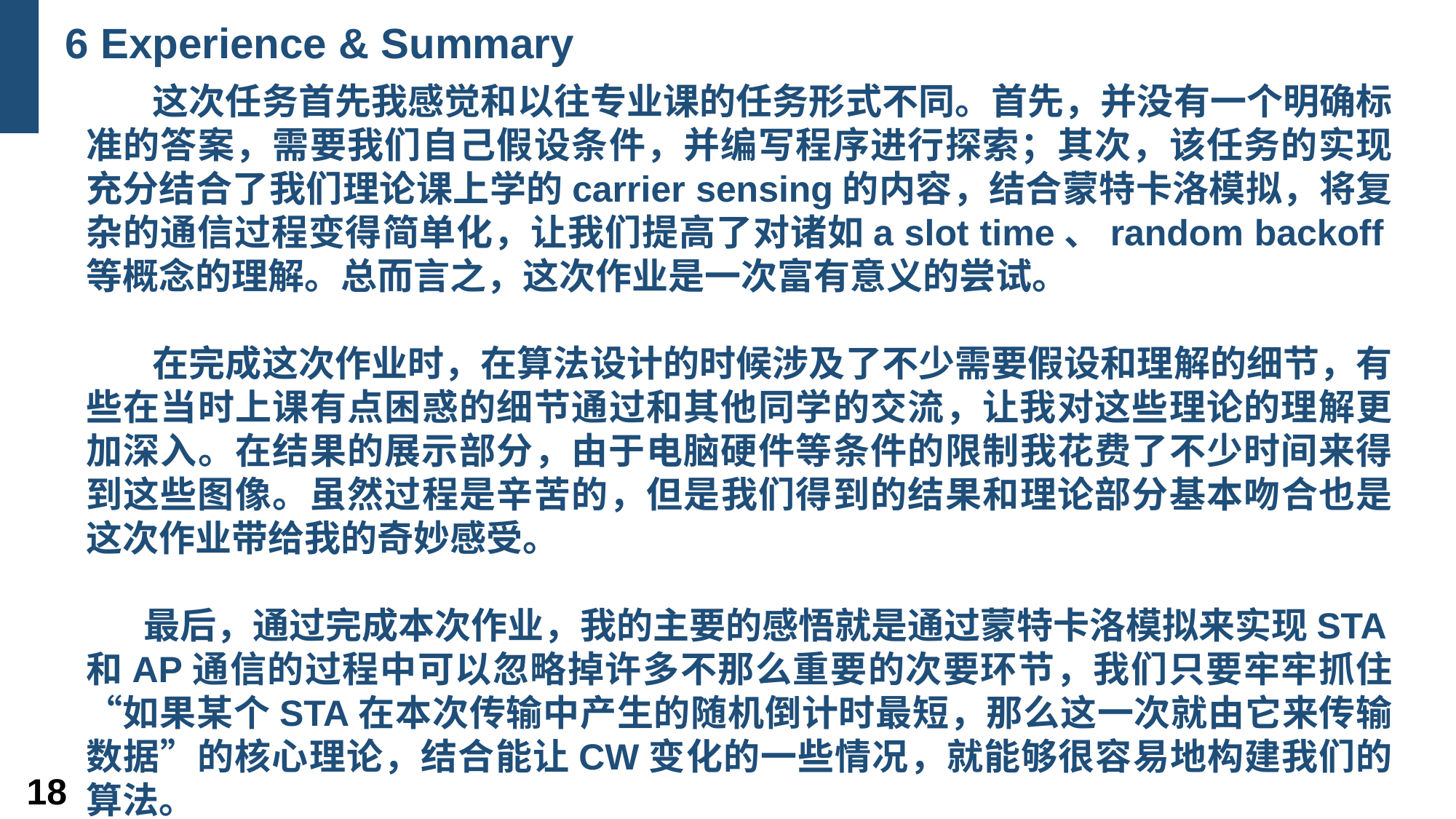

6 Experience & Summary
       这次任务首先我感觉和以往专业课的任务形式不同。首先，并没有一个明确标准的答案，需要我们自己假设条件，并编写程序进行探索；其次，该任务的实现充分结合了我们理论课上学的carrier sensing的内容，结合蒙特卡洛模拟，将复杂的通信过程变得简单化，让我们提高了对诸如a slot time、random backoff等概念的理解。总而言之，这次作业是一次富有意义的尝试。

       在完成这次作业时，在算法设计的时候涉及了不少需要假设和理解的细节，有些在当时上课有点困惑的细节通过和其他同学的交流，让我对这些理论的理解更加深入。在结果的展示部分，由于电脑硬件等条件的限制我花费了不少时间来得到这些图像。虽然过程是辛苦的，但是我们得到的结果和理论部分基本吻合也是这次作业带给我的奇妙感受。

      最后，通过完成本次作业，我的主要的感悟就是通过蒙特卡洛模拟来实现STA和AP通信的过程中可以忽略掉许多不那么重要的次要环节，我们只要牢牢抓住“如果某个STA在本次传输中产生的随机倒计时最短，那么这一次就由它来传输数据”的核心理论，结合能让CW变化的一些情况，就能够很容易地构建我们的算法。
18